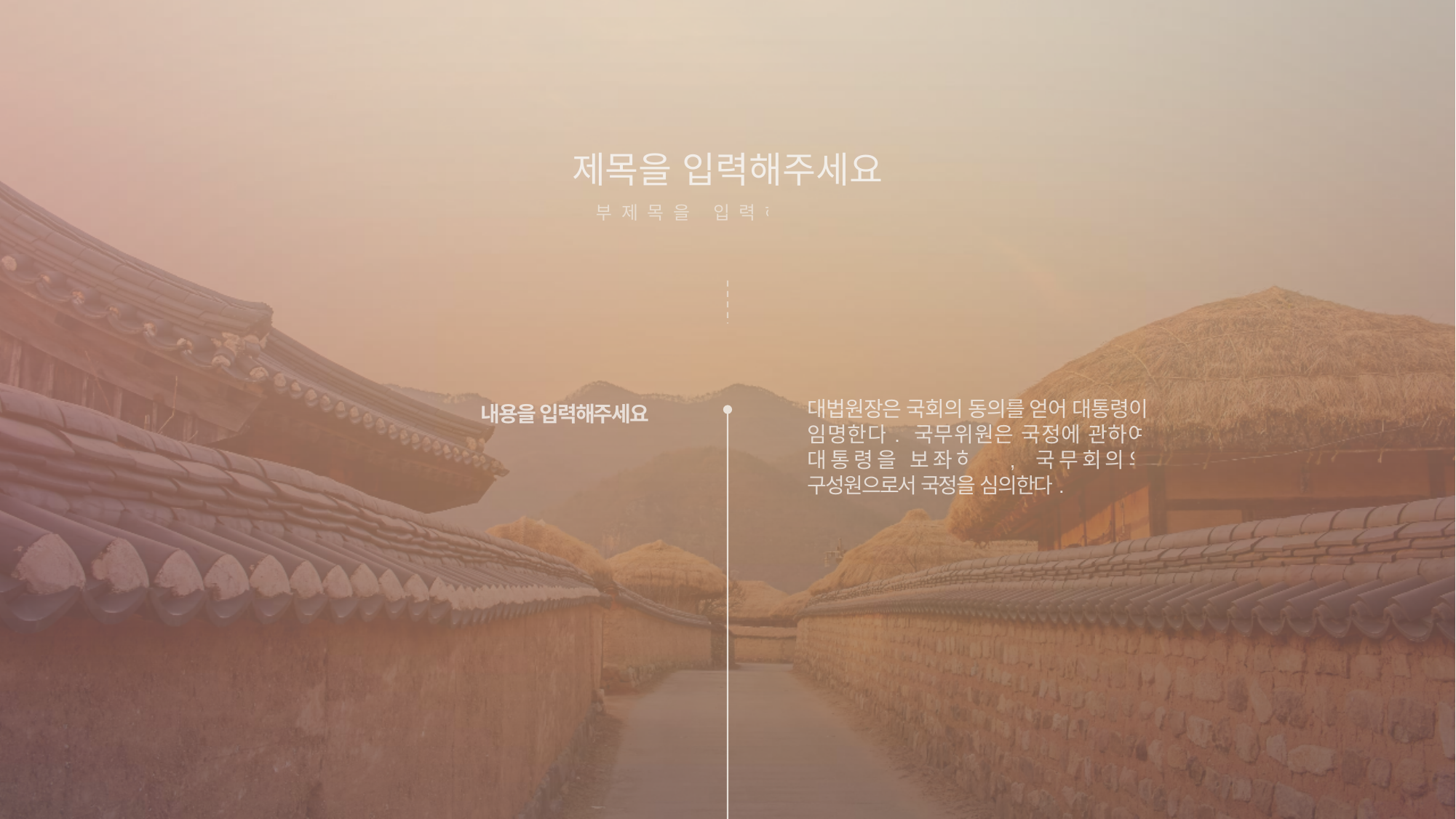

제목을 입력해주세요
부제목을 입력해주세요
내용을 입력해주세요
대법원장은 국회의 동의를 얻어 대통령이 임명한다. 국무위원은 국정에 관하여 대통령을 보좌하며, 국무회의의 구성원으로서 국정을 심의한다.